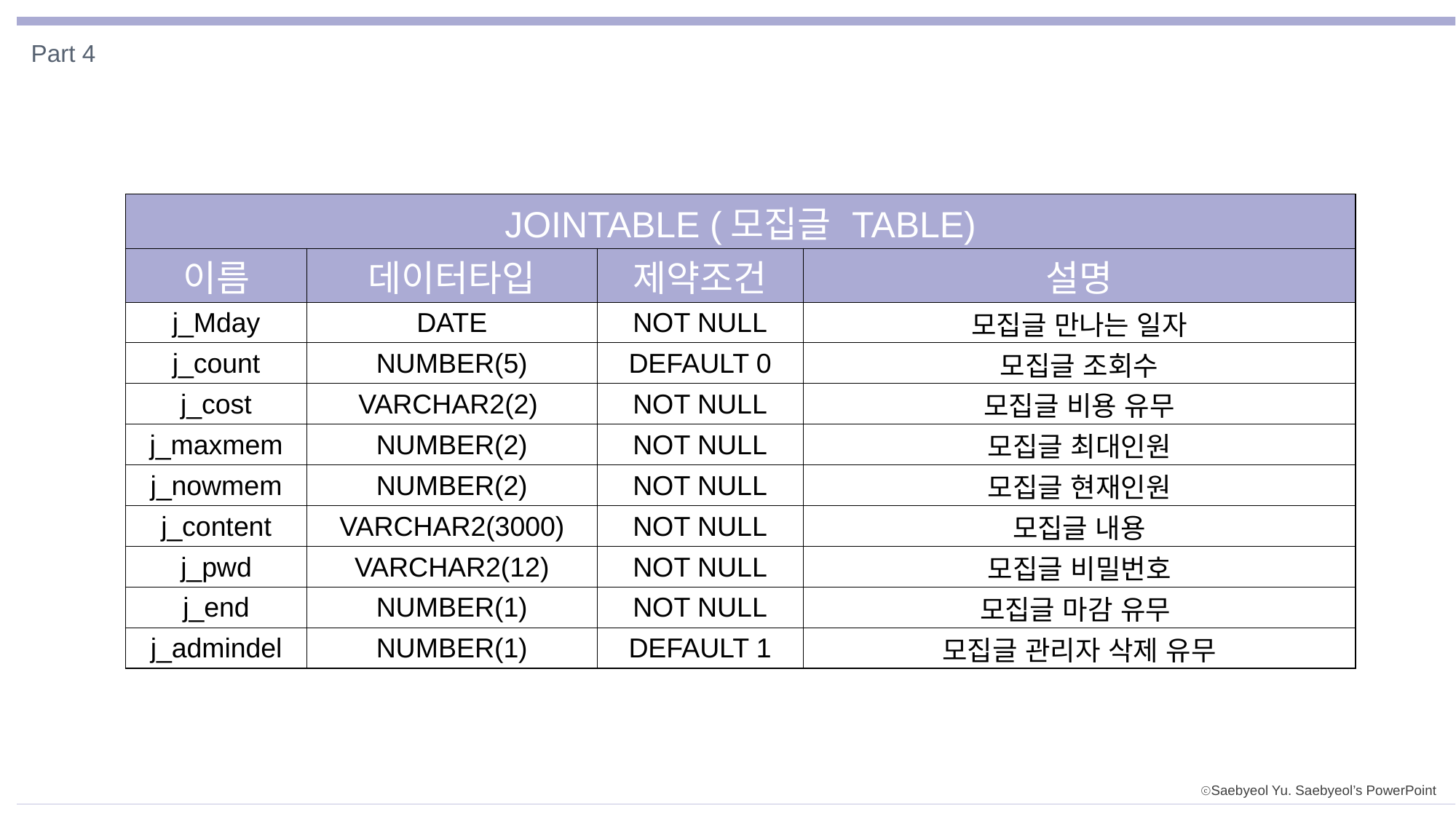

Part 4
| JOINTABLE (모집글 TABLE) |  |  |  |
| --- | --- | --- | --- |
| 이름 | 데이터타입 | 제약조건 | 설명 |
| j\_Mday | DATE | NOT NULL | 모집글 만나는 일자 |
| j\_count | NUMBER(5) | DEFAULT 0 | 모집글 조회수 |
| j\_cost | VARCHAR2(2) | NOT NULL | 모집글 비용 유무 |
| j\_maxmem | NUMBER(2) | NOT NULL | 모집글 최대인원 |
| j\_nowmem | NUMBER(2) | NOT NULL | 모집글 현재인원 |
| j\_content | VARCHAR2(3000) | NOT NULL | 모집글 내용 |
| j\_pwd | VARCHAR2(12) | NOT NULL | 모집글 비밀번호 |
| j\_end | NUMBER(1) | NOT NULL | 모집글 마감 유무 |
| j\_admindel | NUMBER(1) | DEFAULT 1 | 모집글 관리자 삭제 유무 |
ⓒSaebyeol Yu. Saebyeol’s PowerPoint